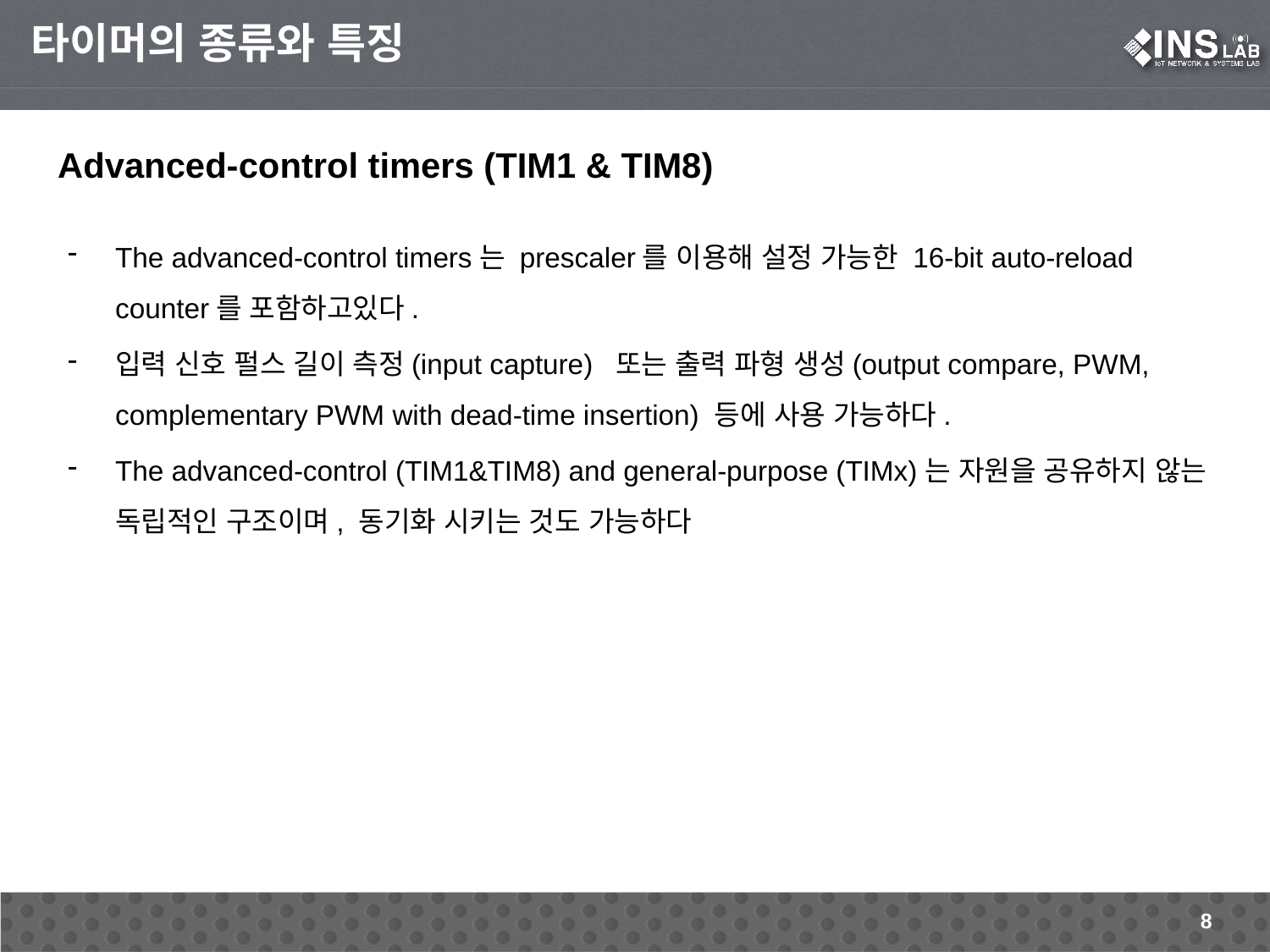

타이머의 종류와 특징

Advanced-control timers (TIM1 & TIM8)
The advanced-control timers는 prescaler를 이용해 설정 가능한 16-bit auto-reload counter를 포함하고있다.
입력 신호 펄스 길이 측정(input capture)  또는 출력 파형 생성(output compare, PWM, complementary PWM with dead-time insertion) 등에 사용 가능하다.
The advanced-control (TIM1&TIM8) and general-purpose (TIMx)는 자원을 공유하지 않는 독립적인 구조이며, 동기화 시키는 것도 가능하다
8